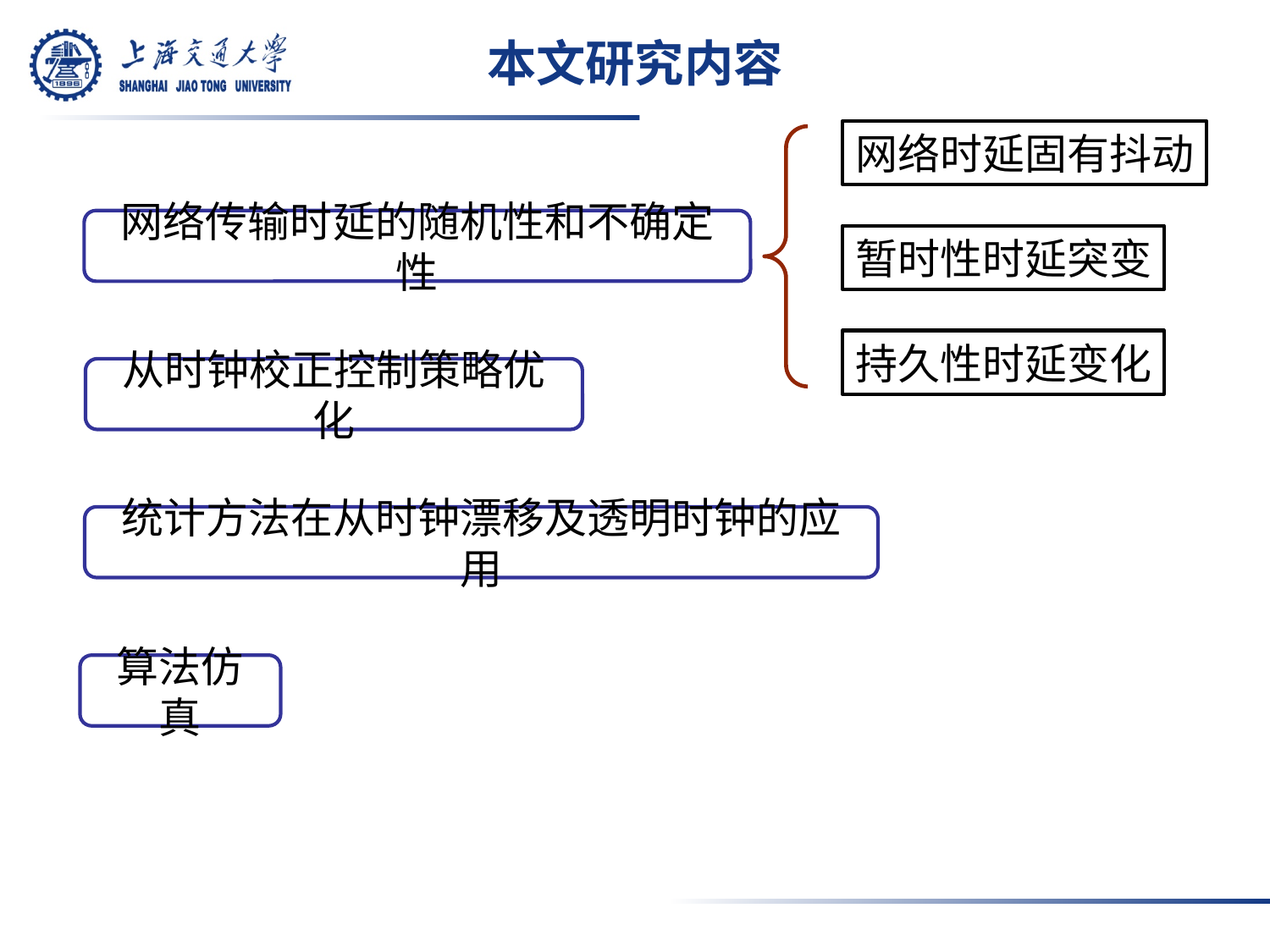

# 本文研究内容
网络时延固有抖动

网络传输时延的随机性和不确定性
暂时性时延突变
持久性时延变化
从时钟校正控制策略优化
统计方法在从时钟漂移及透明时钟的应用
算法仿真